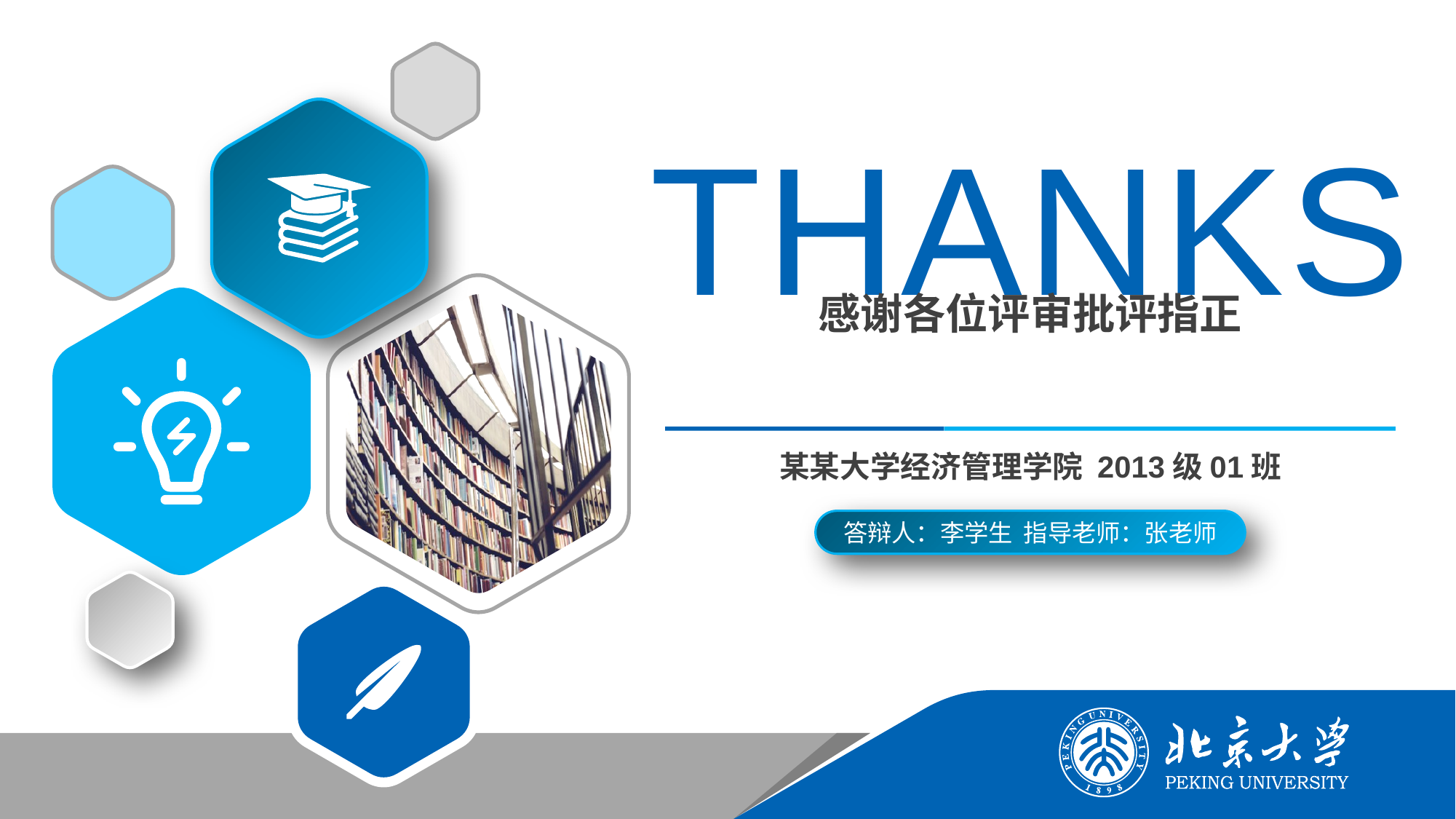

THANKS

感谢各位评审批评指正

某某大学经济管理学院 2013级01班

答辩人：李学生  指导老师：张老师